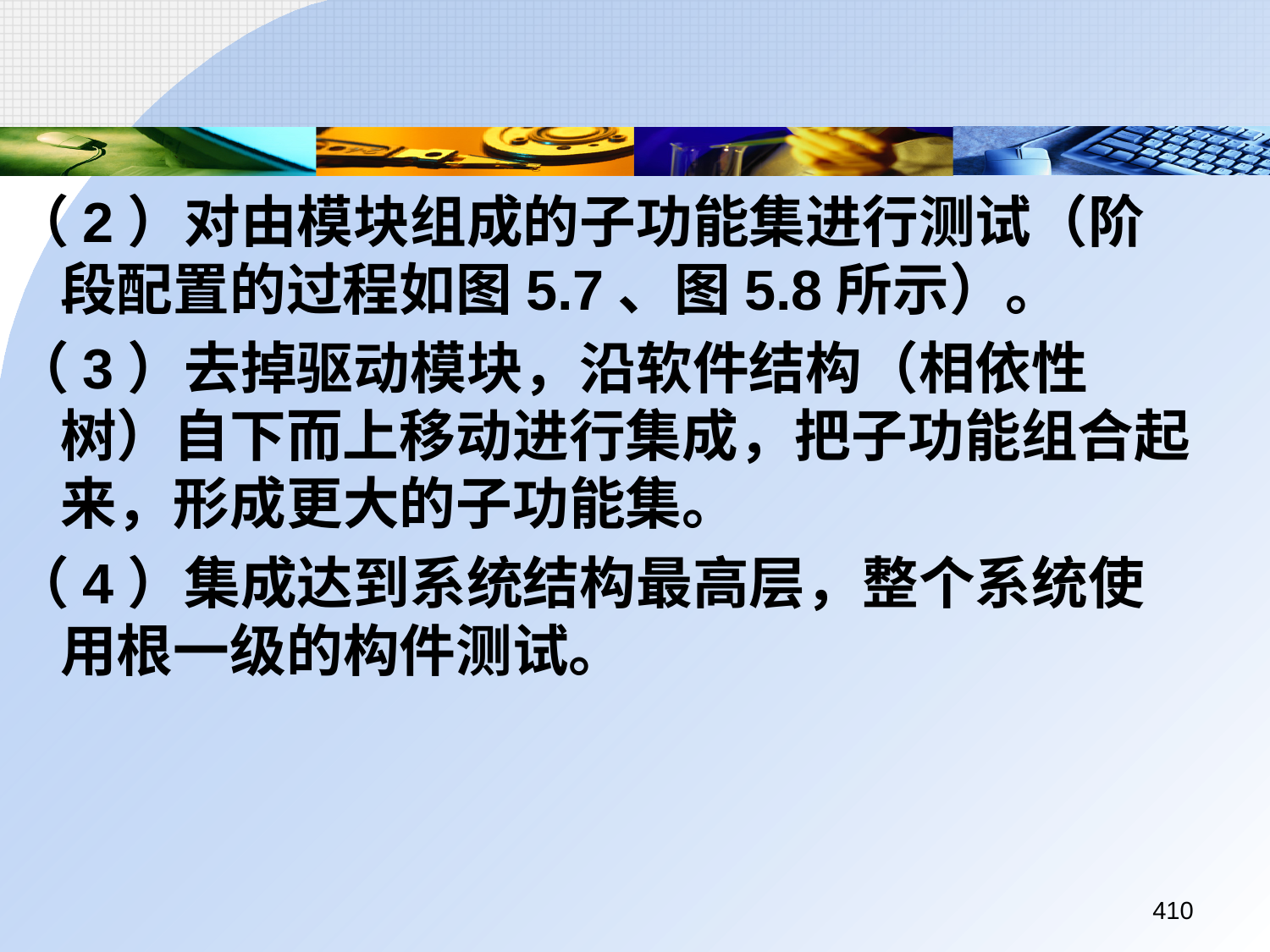

（2）对由模块组成的子功能集进行测试（阶段配置的过程如图5.7、图5.8所示）。
（3）去掉驱动模块，沿软件结构（相依性树）自下而上移动进行集成，把子功能组合起来，形成更大的子功能集。
（4）集成达到系统结构最高层，整个系统使用根一级的构件测试。

410